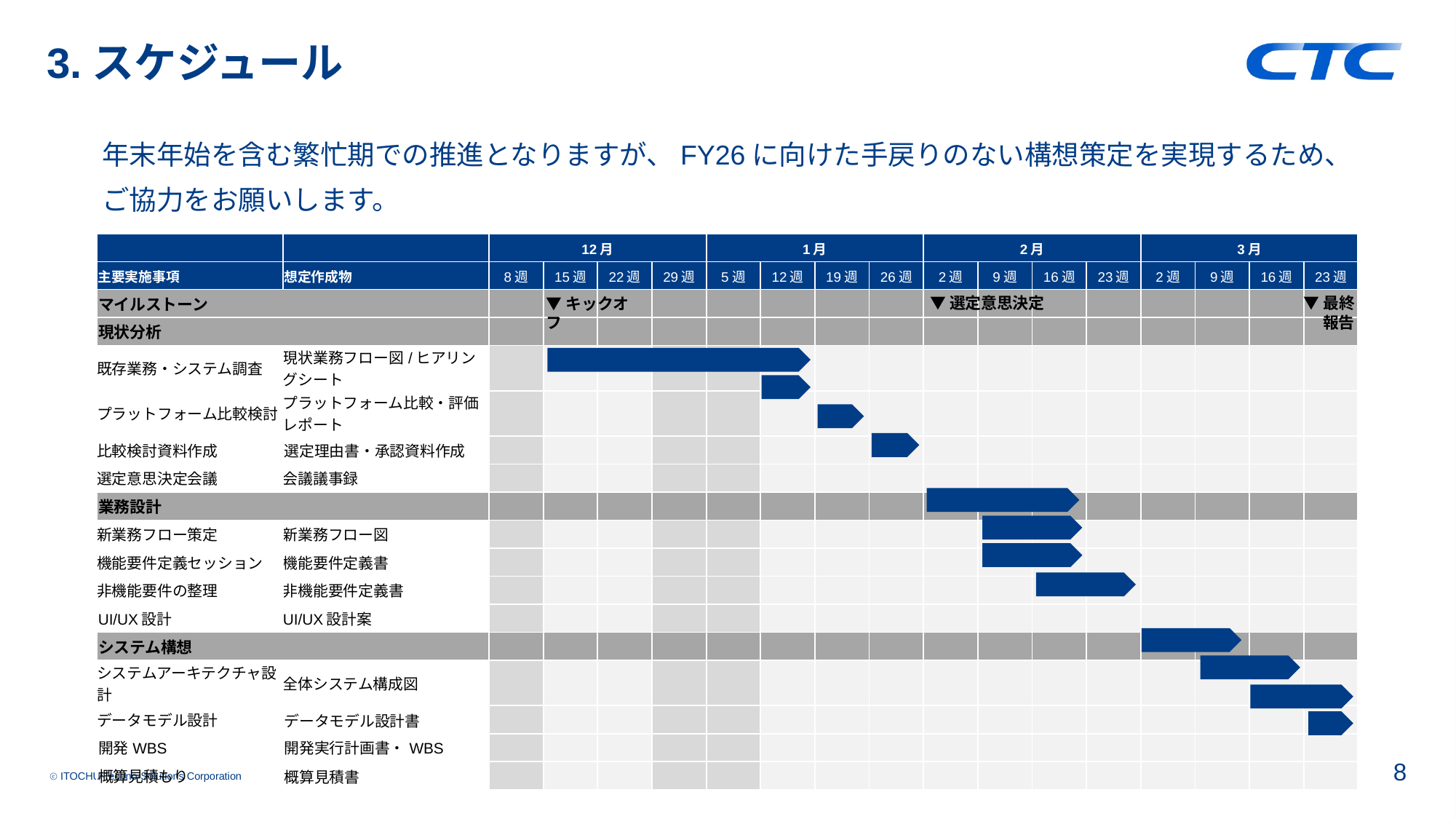

# 3.スケジュール
年末年始を含む繁忙期での推進となりますが、FY26に向けた手戻りのない構想策定を実現するため、
ご協力をお願いします。
|  |  | 12月 |  |  |  | 1月 |  |  |  | 2月 |  |  |  | 3月 |  |  |  |
| --- | --- | --- | --- | --- | --- | --- | --- | --- | --- | --- | --- | --- | --- | --- | --- | --- | --- |
| 主要実施事項 | 想定作成物 | 8週 | 15週 | 22週 | 29週 | 5週 | 12週 | 19週 | 26週 | 2週 | 9週 | 16週 | 23週 | 2週 | 9週 | 16週 | 23週 |
| マイルストーン |  |  |  |  |  |  |  |  |  |  |  |  |  |  |  |  |  |
| 現状分析 |  |  |  |  |  |  |  |  |  |  |  |  |  |  |  |  |  |
| 既存業務・システム調査 | 現状業務フロー図/ヒアリングシート |  |  |  |  |  |  |  |  |  |  |  |  |  |  |  |  |
| プラットフォーム比較検討 | プラットフォーム比較・評価レポート |  |  |  |  |  |  |  |  |  |  |  |  |  |  |  |  |
| 比較検討資料作成 | 選定理由書・承認資料作成 |  |  |  |  |  |  |  |  |  |  |  |  |  |  |  |  |
| 選定意思決定会議 | 会議議事録 |  |  |  |  |  |  |  |  |  |  |  |  |  |  |  |  |
| 業務設計 |  |  |  |  |  |  |  |  |  |  |  |  |  |  |  |  |  |
| 新業務フロー策定 | 新業務フロー図 |  |  |  |  |  |  |  |  |  |  |  |  |  |  |  |  |
| 機能要件定義セッション | 機能要件定義書 |  |  |  |  |  |  |  |  |  |  |  |  |  |  |  |  |
| 非機能要件の整理 | 非機能要件定義書 |  |  |  |  |  |  |  |  |  |  |  |  |  |  |  |  |
| UI/UX設計 | UI/UX設計案 |  |  |  |  |  |  |  |  |  |  |  |  |  |  |  |  |
| システム構想 |  |  |  |  |  |  |  |  |  |  |  |  |  |  |  |  |  |
| システムアーキテクチャ設計 | 全体システム構成図 |  |  |  |  |  |  |  |  |  |  |  |  |  |  |  |  |
| データモデル設計 | データモデル設計書 |  |  |  |  |  |  |  |  |  |  |  |  |  |  |  |  |
| 開発WBS | 開発実行計画書・WBS |  |  |  |  |  |  |  |  |  |  |  |  |  |  |  |  |
| 概算見積もり | 概算見積書 |  |  |  |  |  |  |  |  |  |  |  |  |  |  |  |  |
▼選定意思決定
▼最終
　 報告
▼キックオフ